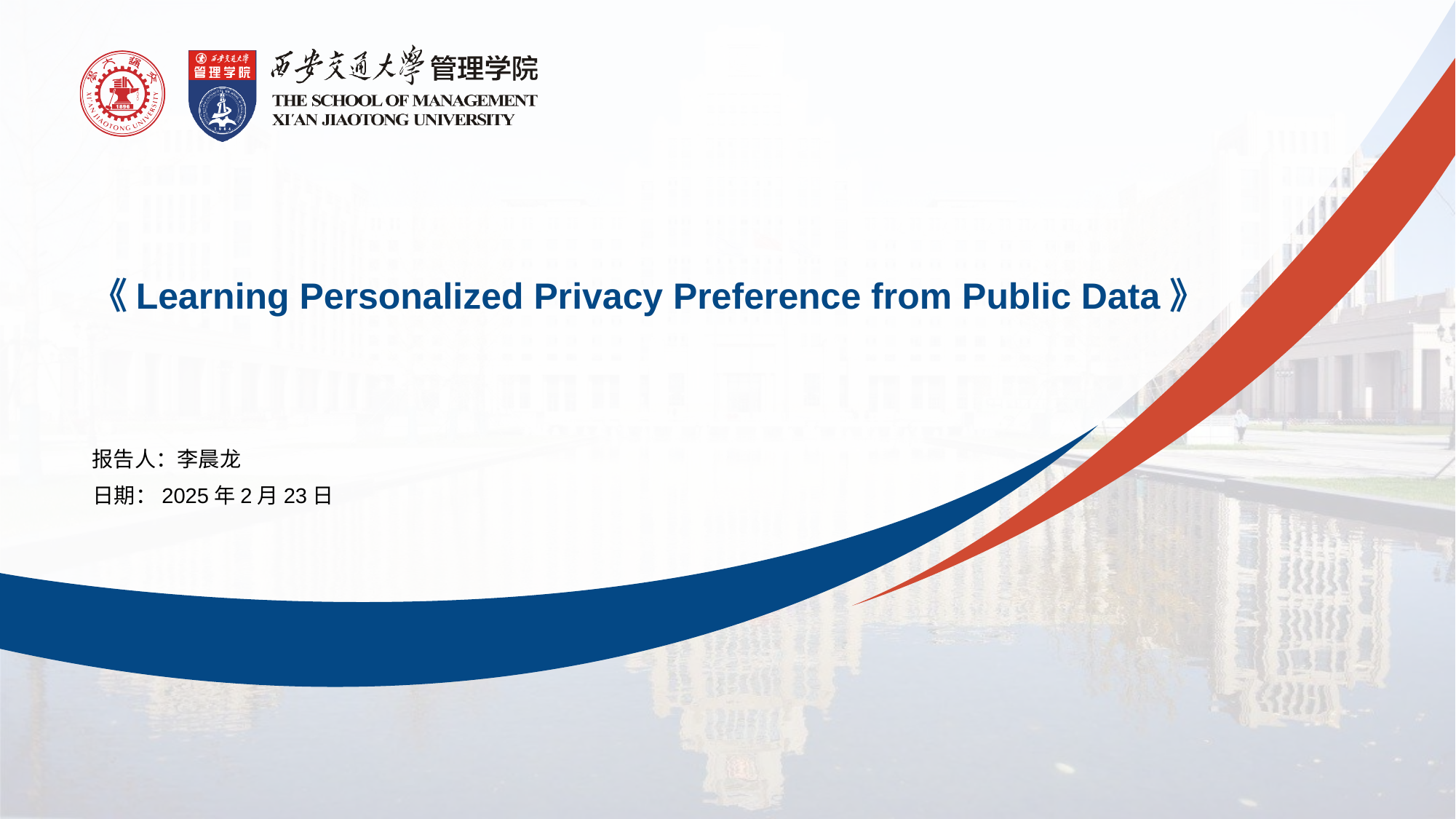

# 《Learning Personalized Privacy Preference from Public Data》
报告人：李晨龙
日期：2025年2月23日